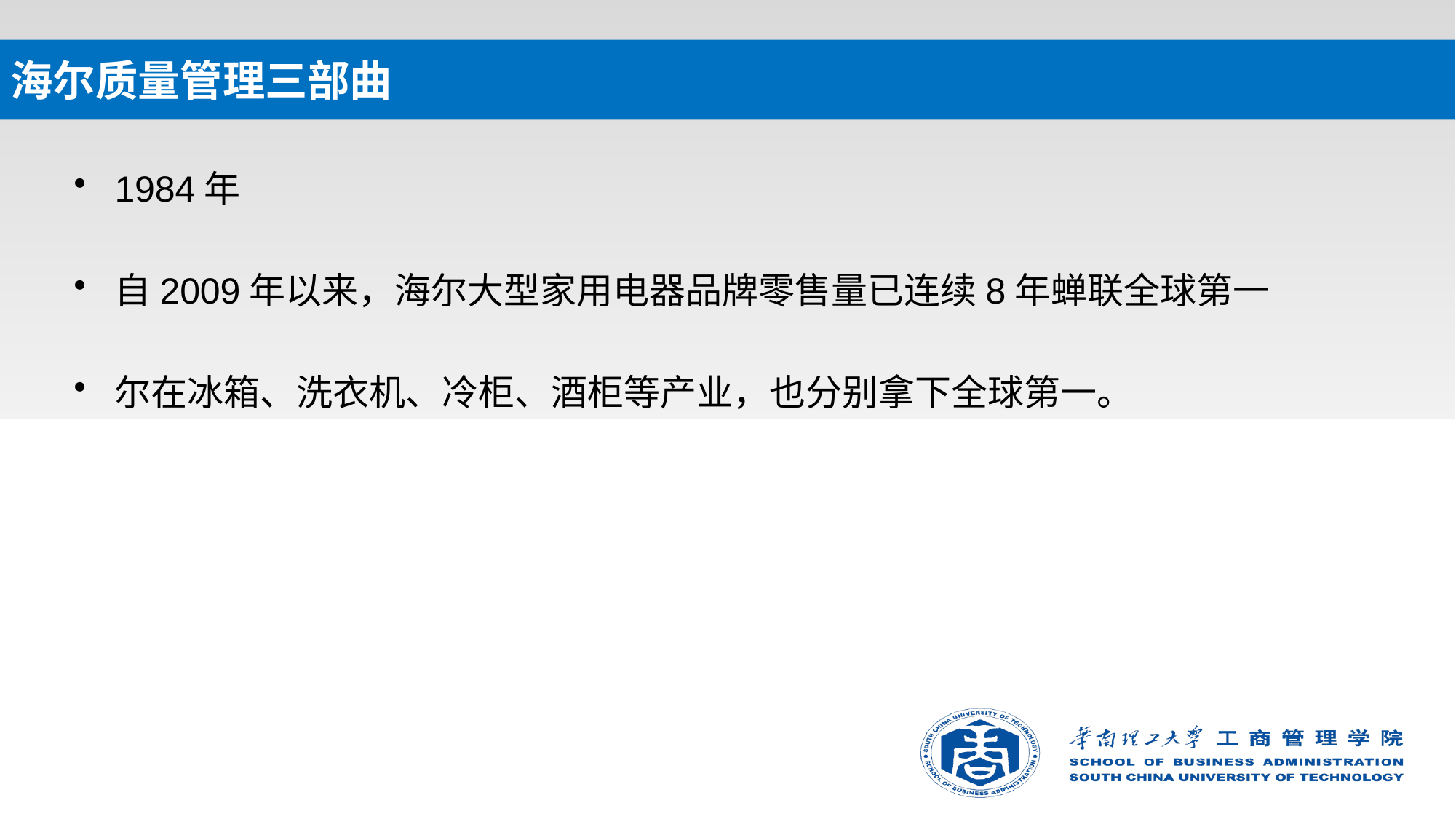

# 海尔质量管理三部曲
1984年

自2009年以来，海尔大型家用电器品牌零售量已连续8年蝉联全球第一

尔在冰箱、洗衣机、冷柜、酒柜等产业，也分别拿下全球第一。